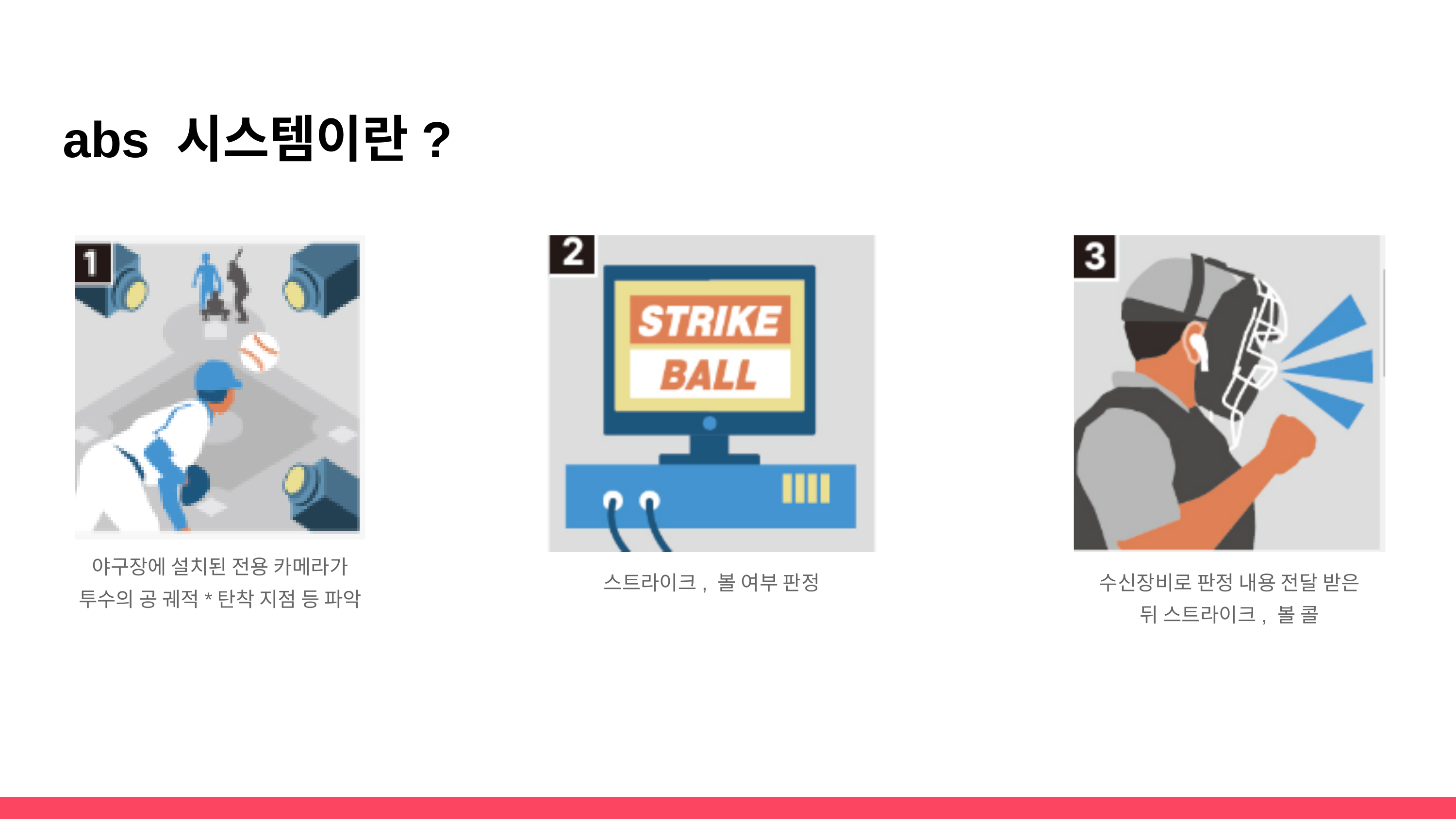

abs 시스템이란?

야구장에 설치된 전용 카메라가 투수의 공 궤적*탄착 지점 등 파악
스트라이크, 볼 여부 판정
수신장비로 판정 내용 전달 받은 뒤 스트라이크, 볼 콜